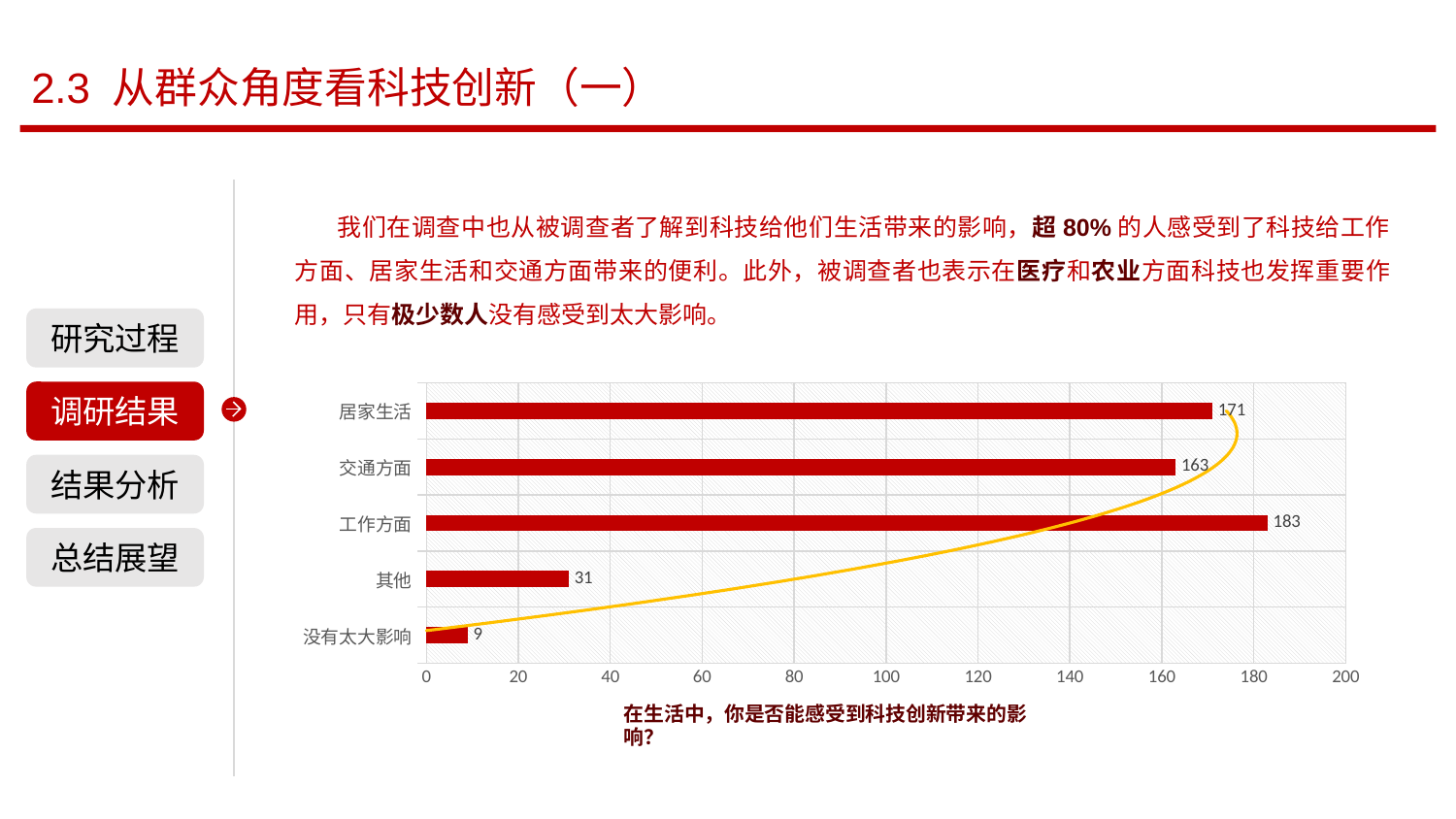

2.3 从群众角度看科技创新（一）

我们在调查中也从被调查者了解到科技给他们生活带来的影响，超80%的人感受到了科技给工作方面、居家生活和交通方面带来的便利。此外，被调查者也表示在医疗和农业方面科技也发挥重要作用，只有极少数人没有感受到太大影响。
研究过程

### Chart

| Category | 科技创新给哪些方面带来了影响 |
|---|---|
| 没有太大影响 | 9.0 |
| 其他 | 31.0 |
| 工作方面 | 183.0 |
| 交通方面 | 163.0 |
| 居家生活 | 171.0 |
调研结果

结果分析
总结展望
在生活中，你是否能感受到科技创新带来的影响？